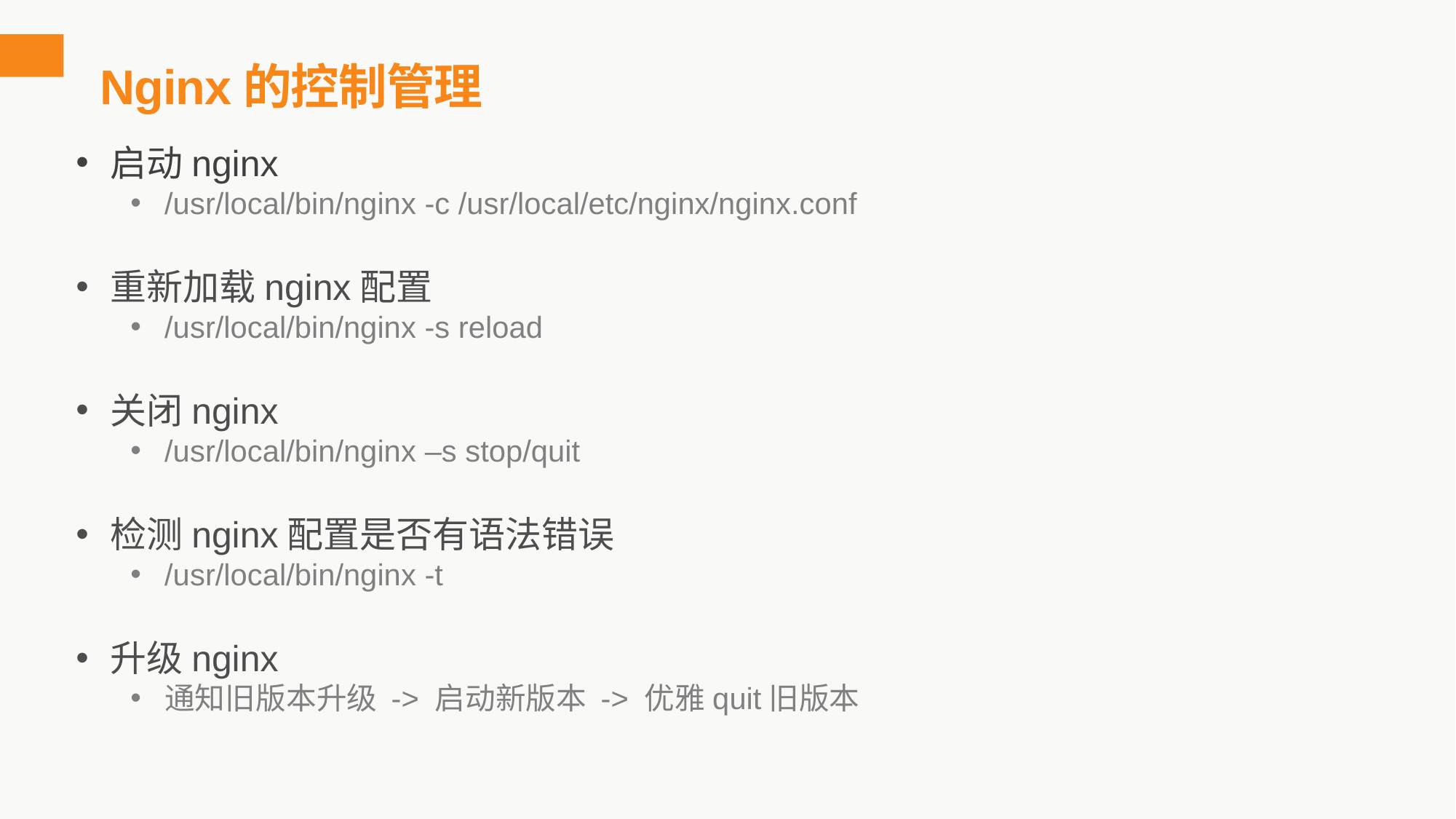

# Nginx的控制管理
启动nginx
/usr/local/bin/nginx -c /usr/local/etc/nginx/nginx.conf

重新加载nginx配置
/usr/local/bin/nginx -s reload

关闭nginx
/usr/local/bin/nginx –s stop/quit

检测nginx配置是否有语法错误
/usr/local/bin/nginx -t

升级nginx
通知旧版本升级 -> 启动新版本 -> 优雅quit旧版本